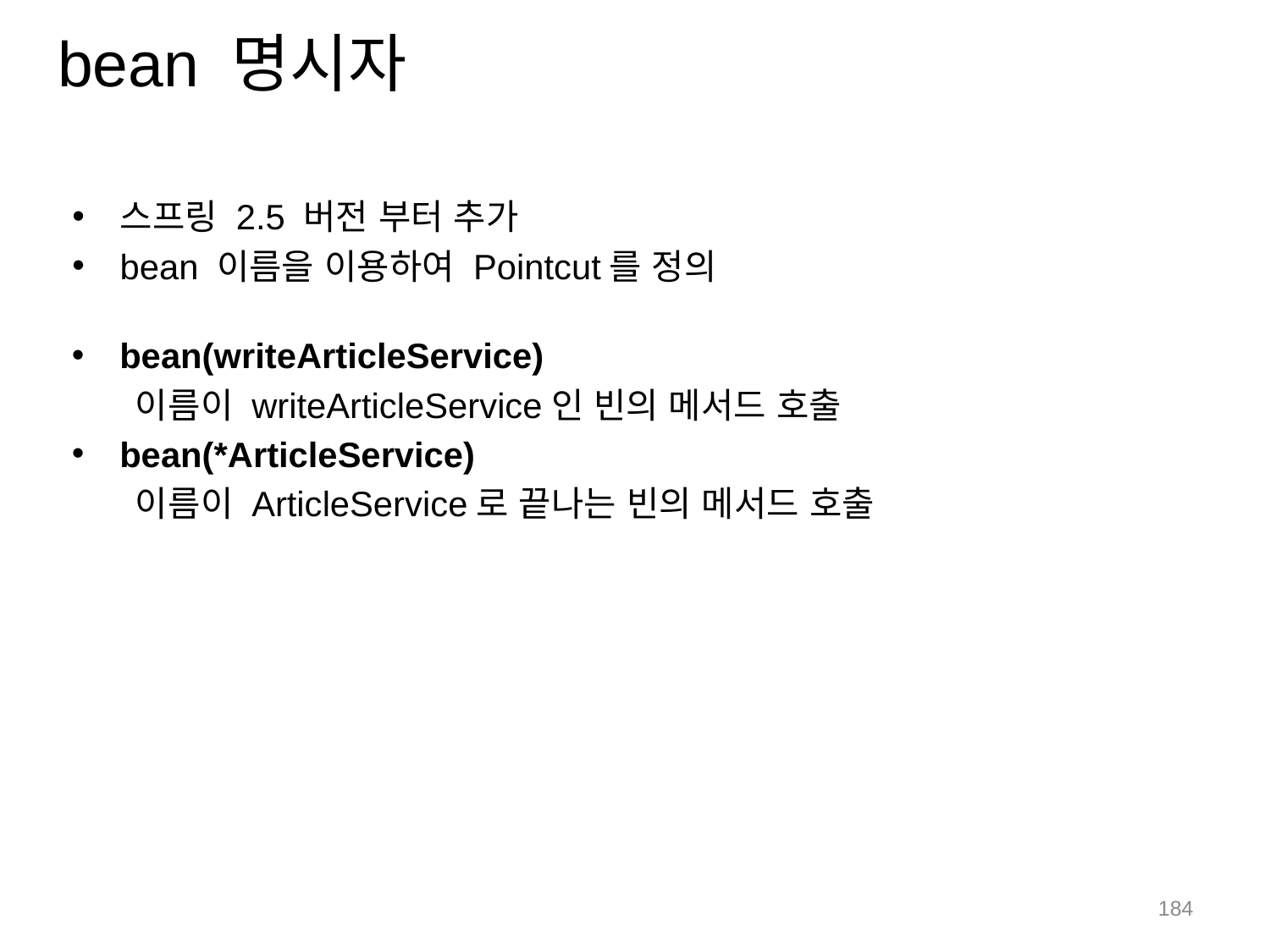

# bean 명시자
스프링 2.5 버전 부터 추가
bean 이름을 이용하여 Pointcut를 정의
bean(writeArticleService)
이름이 writeArticleService인 빈의 메서드 호출
bean(*ArticleService)
이름이 ArticleService로 끝나는 빈의 메서드 호출

184